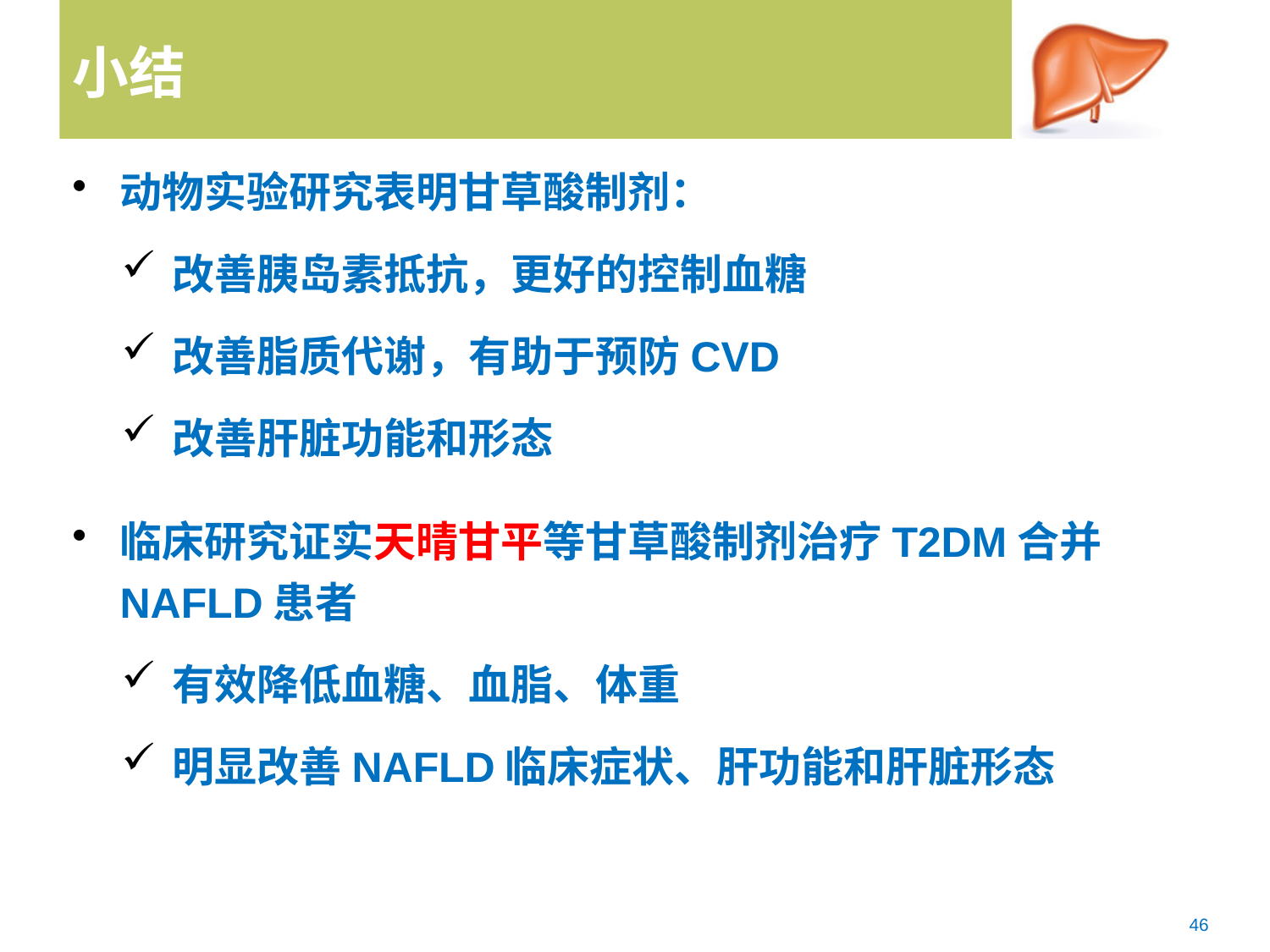

# 小结
动物实验研究表明甘草酸制剂：
改善胰岛素抵抗，更好的控制血糖
改善脂质代谢，有助于预防CVD
改善肝脏功能和形态
临床研究证实天晴甘平等甘草酸制剂治疗T2DM合并NAFLD患者
有效降低血糖、血脂、体重
明显改善NAFLD临床症状、肝功能和肝脏形态

46